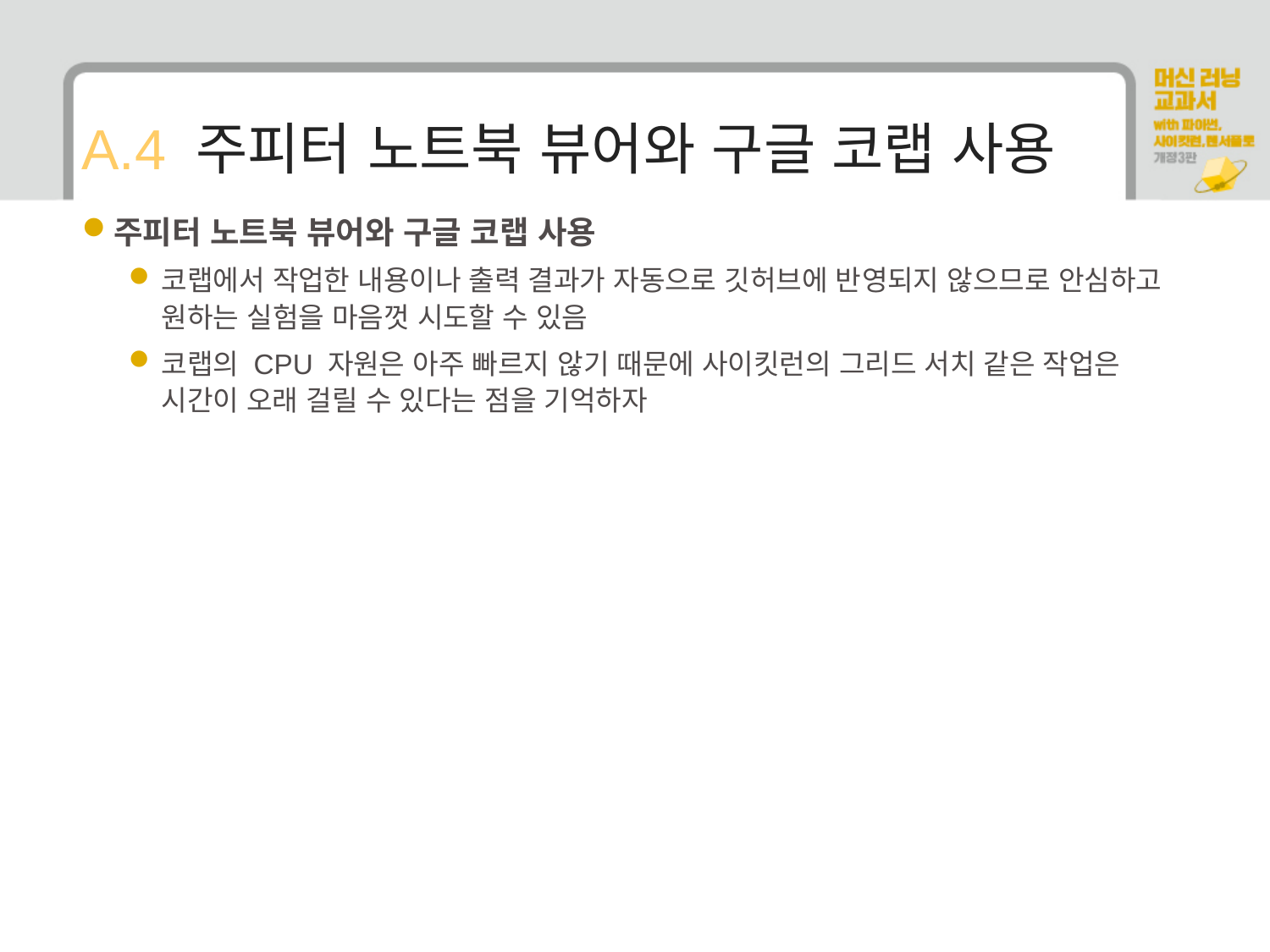

# A.4 주피터 노트북 뷰어와 구글 코랩 사용
주피터 노트북 뷰어와 구글 코랩 사용
코랩에서 작업한 내용이나 출력 결과가 자동으로 깃허브에 반영되지 않으므로 안심하고 원하는 실험을 마음껏 시도할 수 있음
코랩의 CPU 자원은 아주 빠르지 않기 때문에 사이킷런의 그리드 서치 같은 작업은 시간이 오래 걸릴 수 있다는 점을 기억하자